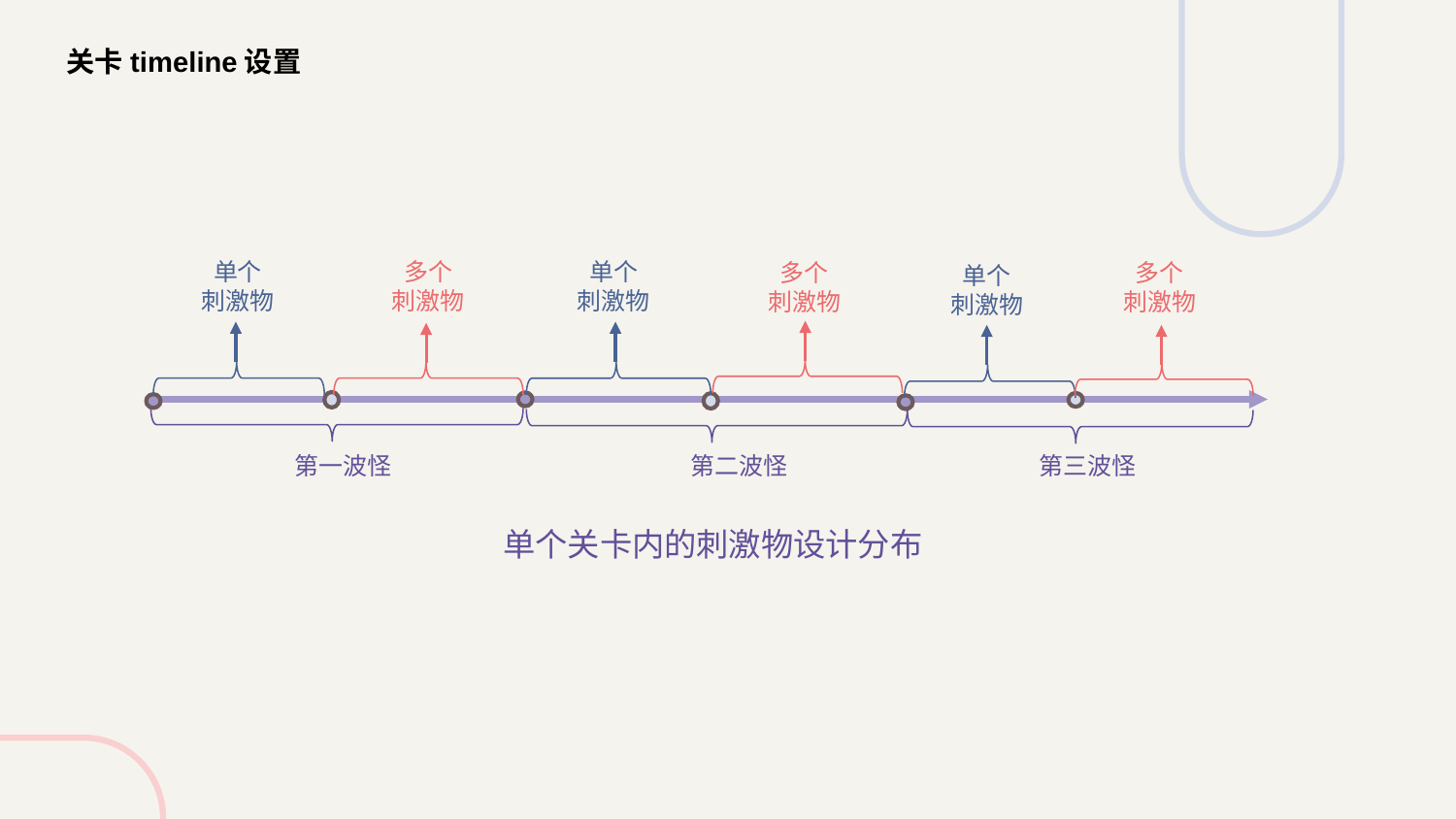

关卡timeline设置

多个
刺激物
单个
刺激物
单个
刺激物
多个
刺激物
多个
刺激物
单个
刺激物

第一波怪
第二波怪
第三波怪
单个关卡内的刺激物设计分布